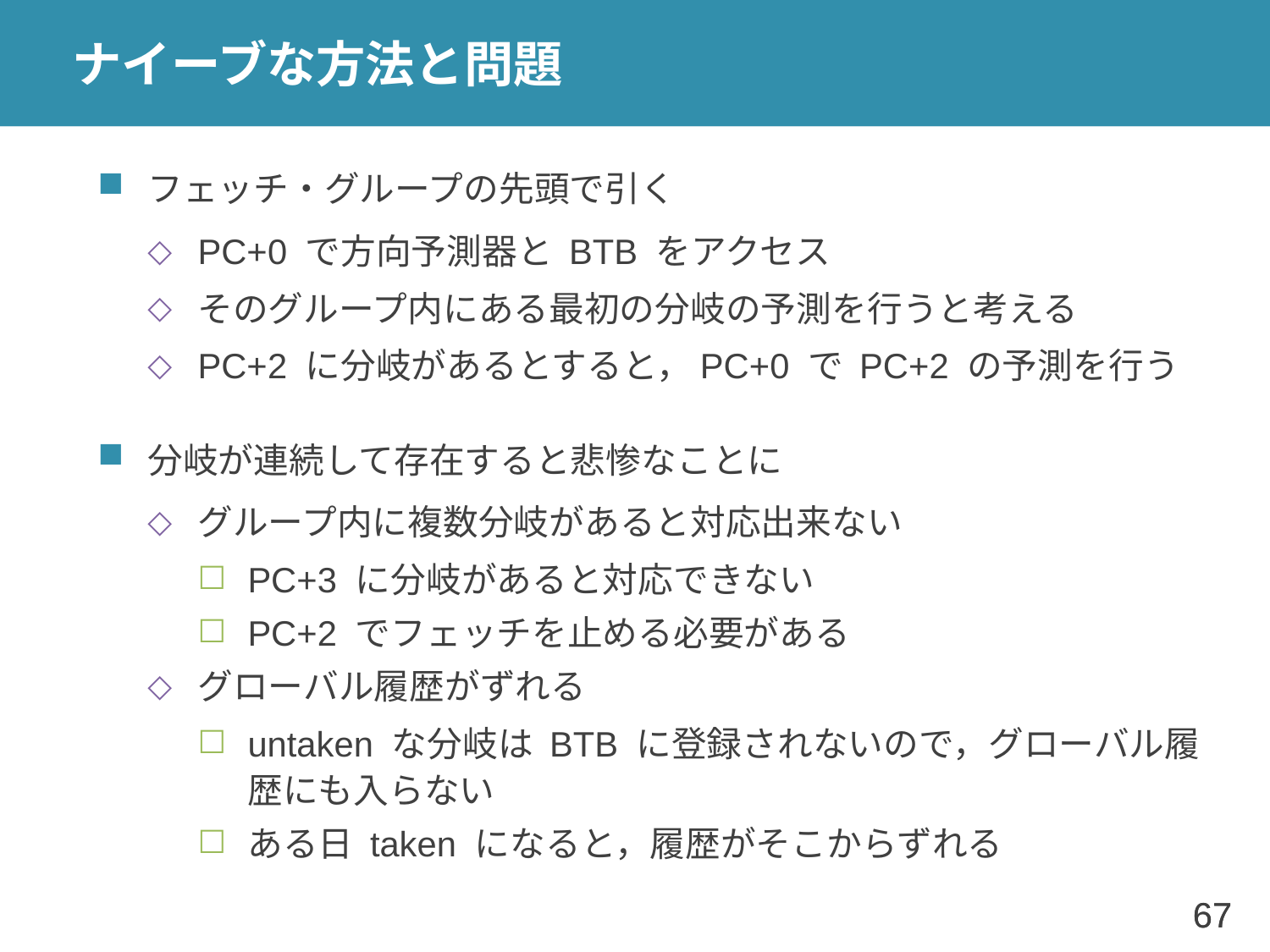

# ナイーブな方法と問題
フェッチ・グループの先頭で引く
PC+0 で方向予測器と BTB をアクセス
そのグループ内にある最初の分岐の予測を行うと考える
PC+2 に分岐があるとすると，PC+0 で PC+2 の予測を行う
分岐が連続して存在すると悲惨なことに
グループ内に複数分岐があると対応出来ない
PC+3 に分岐があると対応できない
PC+2 でフェッチを止める必要がある
グローバル履歴がずれる
untaken な分岐は BTB に登録されないので，グローバル履歴にも入らない
ある日 taken になると，履歴がそこからずれる